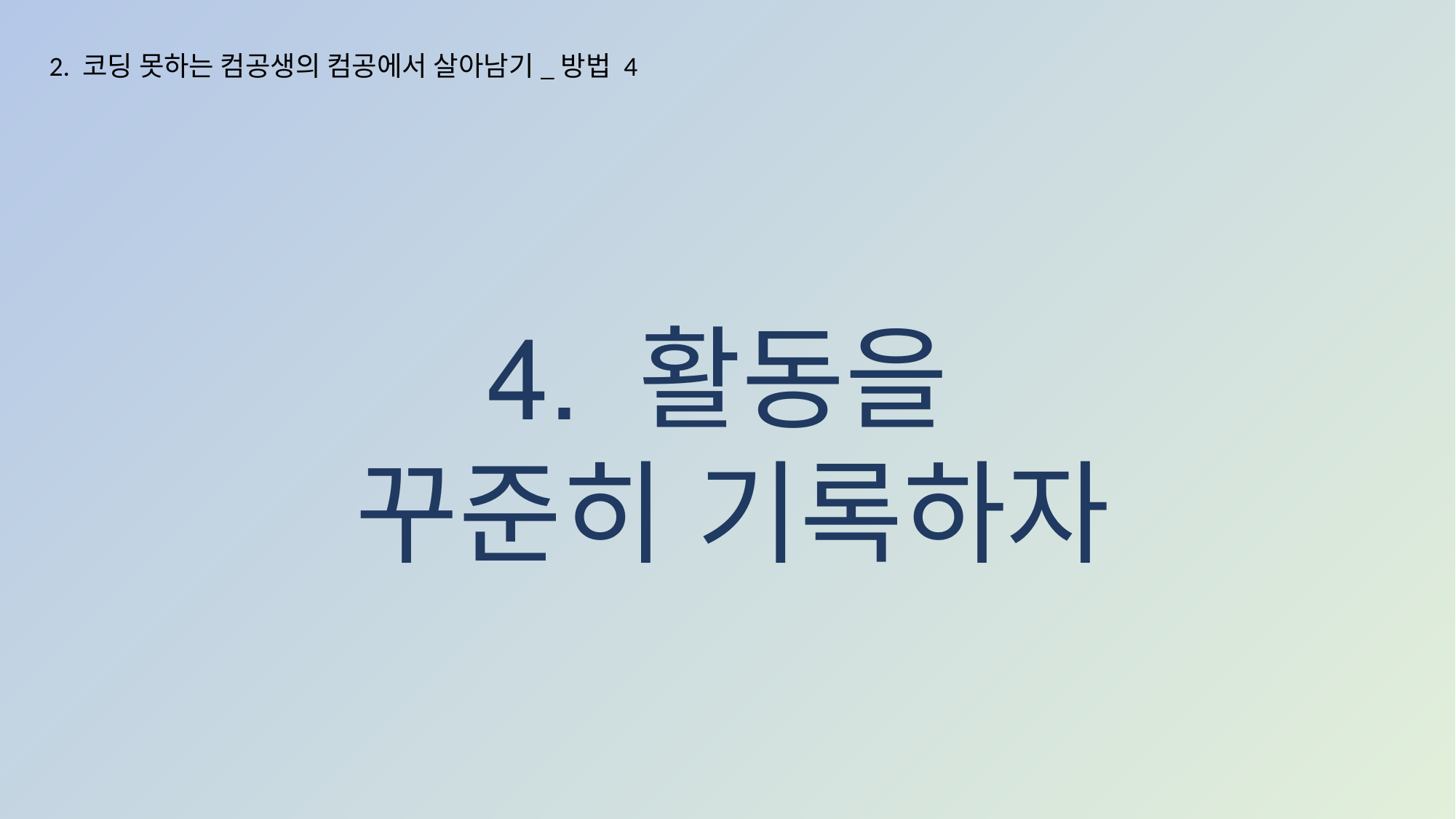

2. 코딩 못하는 컴공생의 컴공에서 살아남기_방법 4
4. 활동을
꾸준히 기록하자